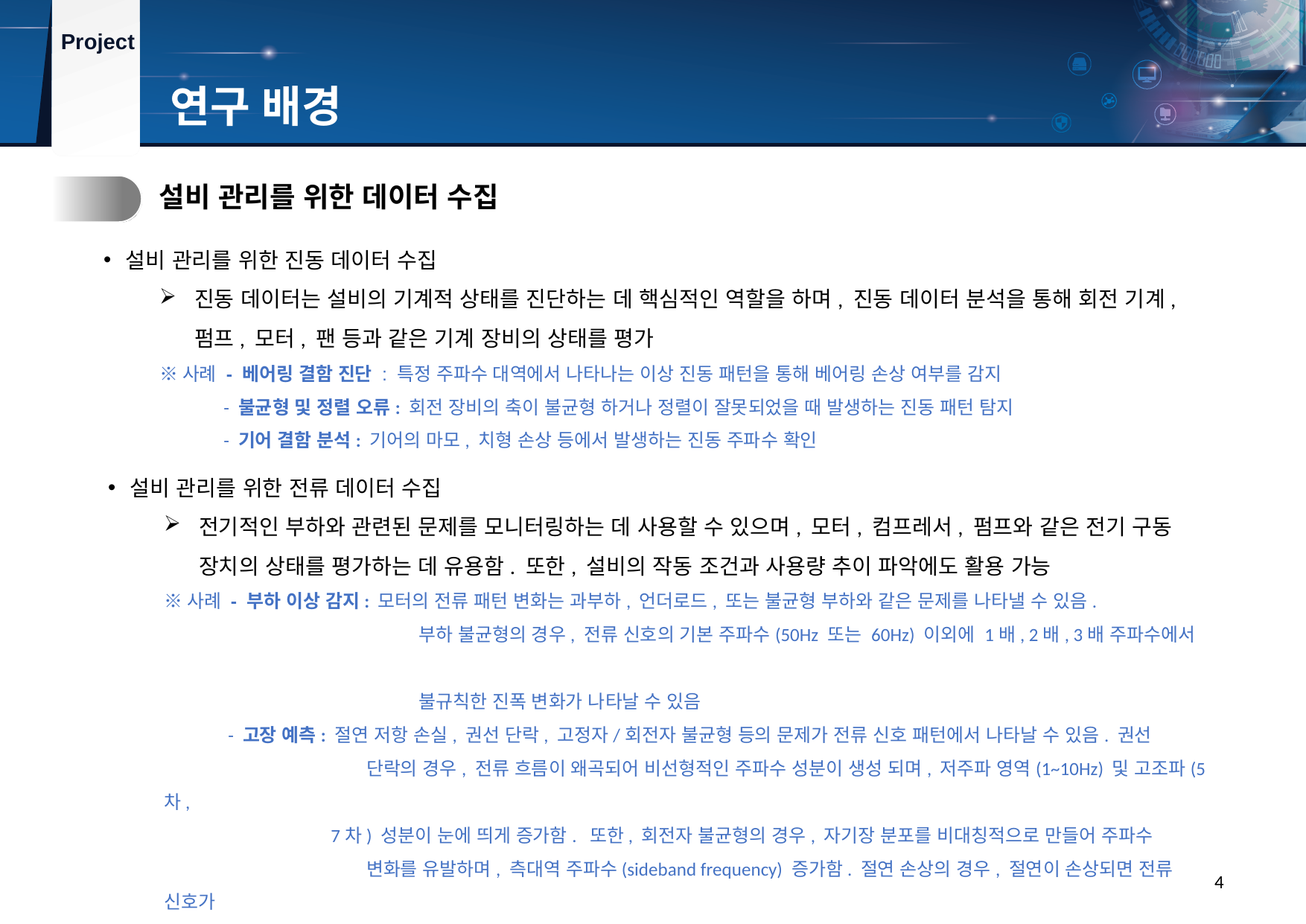

연구 배경

2.
설비 관리를 위한 데이터 수집
설비 관리를 위한 진동 데이터 수집
진동 데이터는 설비의 기계적 상태를 진단하는 데 핵심적인 역할을 하며, 진동 데이터 분석을 통해 회전 기계, 펌프, 모터, 팬 등과 같은 기계 장비의 상태를 평가
※사례 - 베어링 결함 진단 : 특정 주파수 대역에서 나타나는 이상 진동 패턴을 통해 베어링 손상 여부를 감지
               - 불균형 및 정렬 오류: 회전 장비의 축이 불균형 하거나 정렬이 잘못되었을 때 발생하는 진동 패턴 탐지
               - 기어 결함 분석: 기어의 마모, 치형 손상 등에서 발생하는 진동 주파수 확인
설비 관리를 위한 전류 데이터 수집
전기적인 부하와 관련된 문제를 모니터링하는 데 사용할 수 있으며, 모터, 컴프레서, 펌프와 같은 전기 구동 장치의 상태를 평가하는 데 유용함. 또한, 설비의 작동 조건과 사용량 추이 파악에도 활용 가능
※사례 - 부하 이상 감지: 모터의 전류 패턴 변화는 과부하, 언더로드, 또는 불균형 부하와 같은 문제를 나타낼 수 있음.
                                                부하 불균형의 경우, 전류 신호의 기본 주파수(50Hz 또는 60Hz) 이외에 1배, 2배, 3배 주파수에서
                                                불규칙한 진폭 변화가 나타날 수 있음
               - 고장 예측: 절연 저항 손실, 권선 단락, 고정자/회전자 불균형 등의 문제가 전류 신호 패턴에서 나타날 수 있음. 권선
                                      단락의 경우, 전류 흐름이 왜곡되어 비선형적인 주파수 성분이 생성 되며, 저주파 영역(1~10Hz) 및 고조파(5차,
                                       7차) 성분이 눈에 띄게 증가함.  또한, 회전자 불균형의 경우, 자기장 분포를 비대칭적으로 만들어 주파수
                                      변화를 유발하며, 측대역 주파수(sideband frequency) 증가함. 절연 손상의 경우, 절연이 손상되면 전류 신호가
                                      불규칙해지고 고주파 노이즈가 추가되어 고주파 대역(수백 Hz~수 kHz)에서 주파수 스펙트럼이 증가함
               - 에너지 효율 분석: 전류 소비 데이터를 통해 비효율적인 동작이나 에너지 낭비 문제를 탐지
4